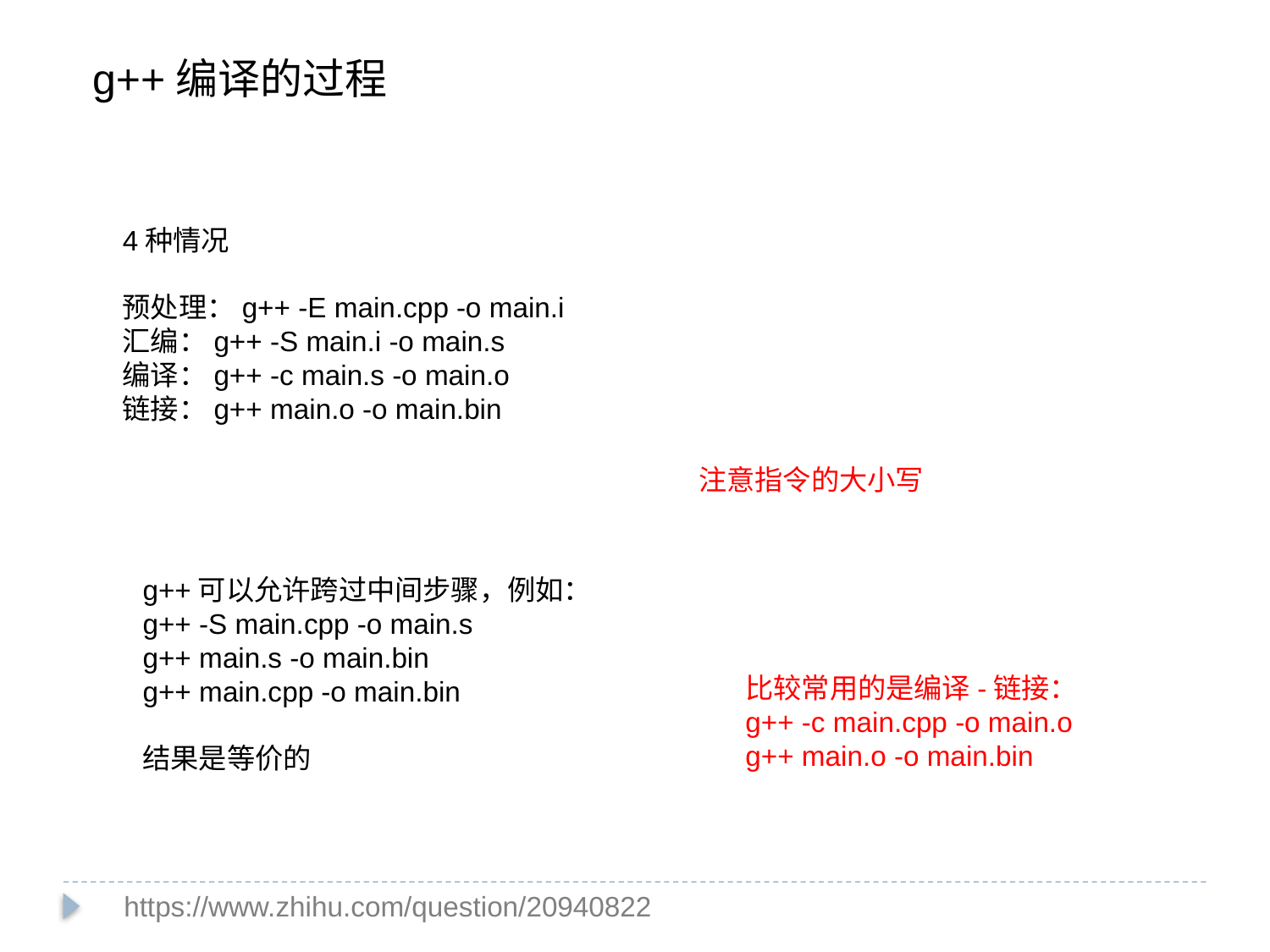

g++编译的过程
4种情况

预处理：g++ -E main.cpp -o main.i
汇编：g++ -S main.i -o main.s
编译：g++ -c main.s -o main.o
链接：g++ main.o -o main.bin
注意指令的大小写
g++可以允许跨过中间步骤，例如：
g++ -S main.cpp -o main.s
g++ main.s -o main.bin
g++ main.cpp -o main.bin

结果是等价的
比较常用的是编译-链接：
g++ -c main.cpp -o main.o
g++ main.o -o main.bin
https://www.zhihu.com/question/20940822